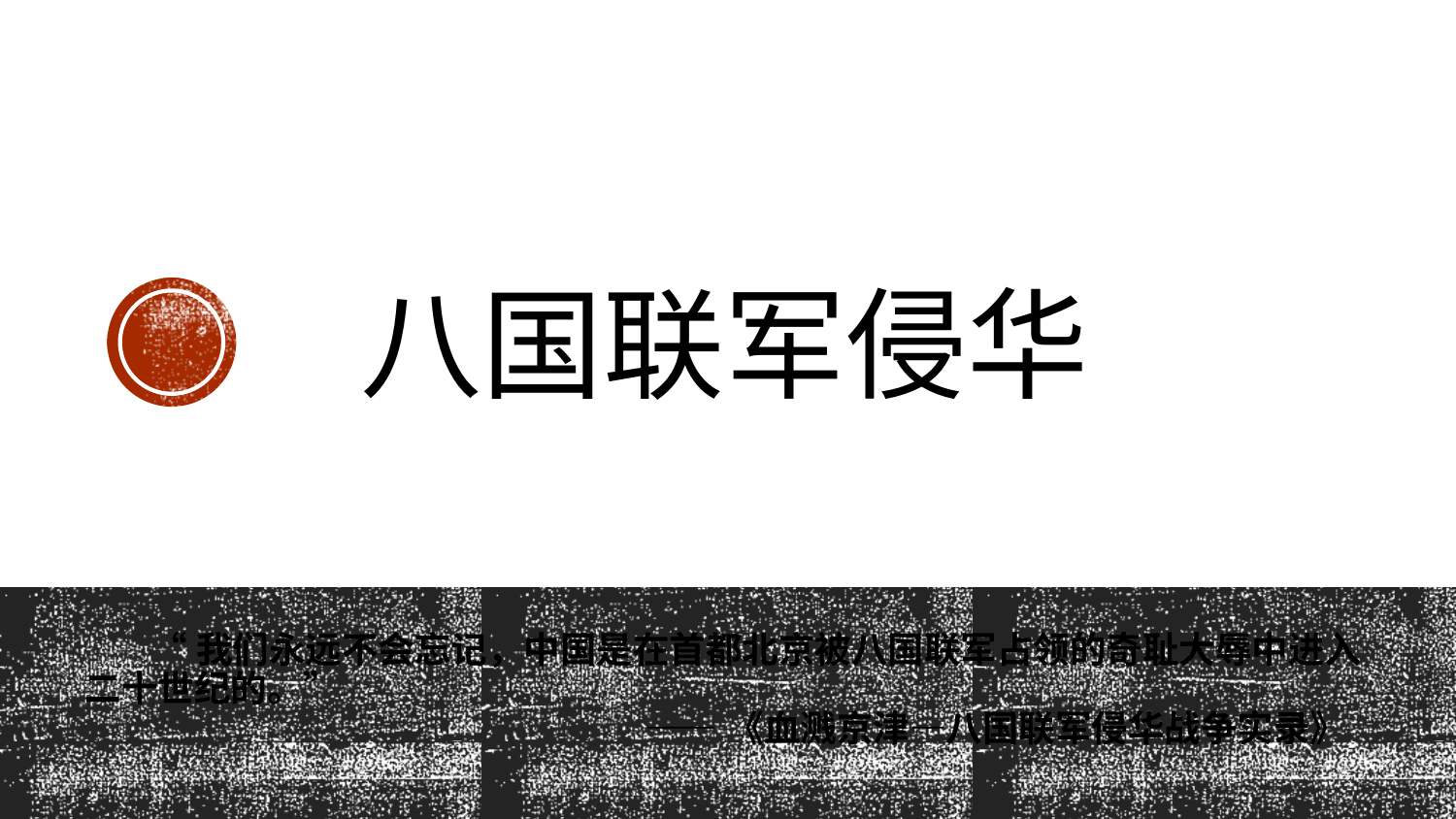

# 八国联军侵华
        “我们永远不会忘记，中国是在首都北京被八国联军占领的奇耻大辱中进入二十世纪的。”
                                                                    ——《血溅京津—八国联军侵华战争实录》